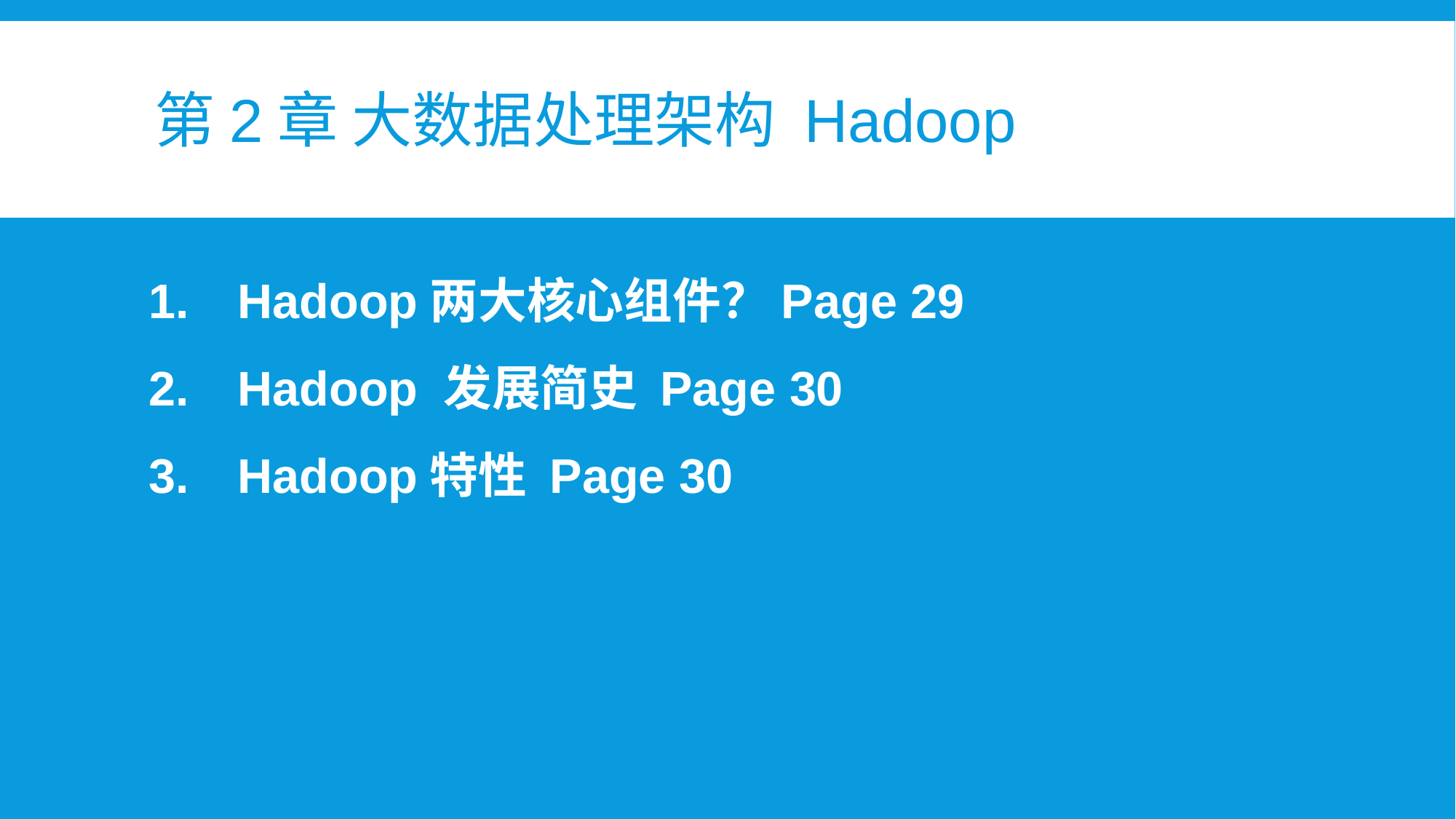

# 第2章 大数据处理架构 Hadoop
Hadoop两大核心组件？Page 29
Hadoop 发展简史 Page 30
Hadoop特性 Page 30